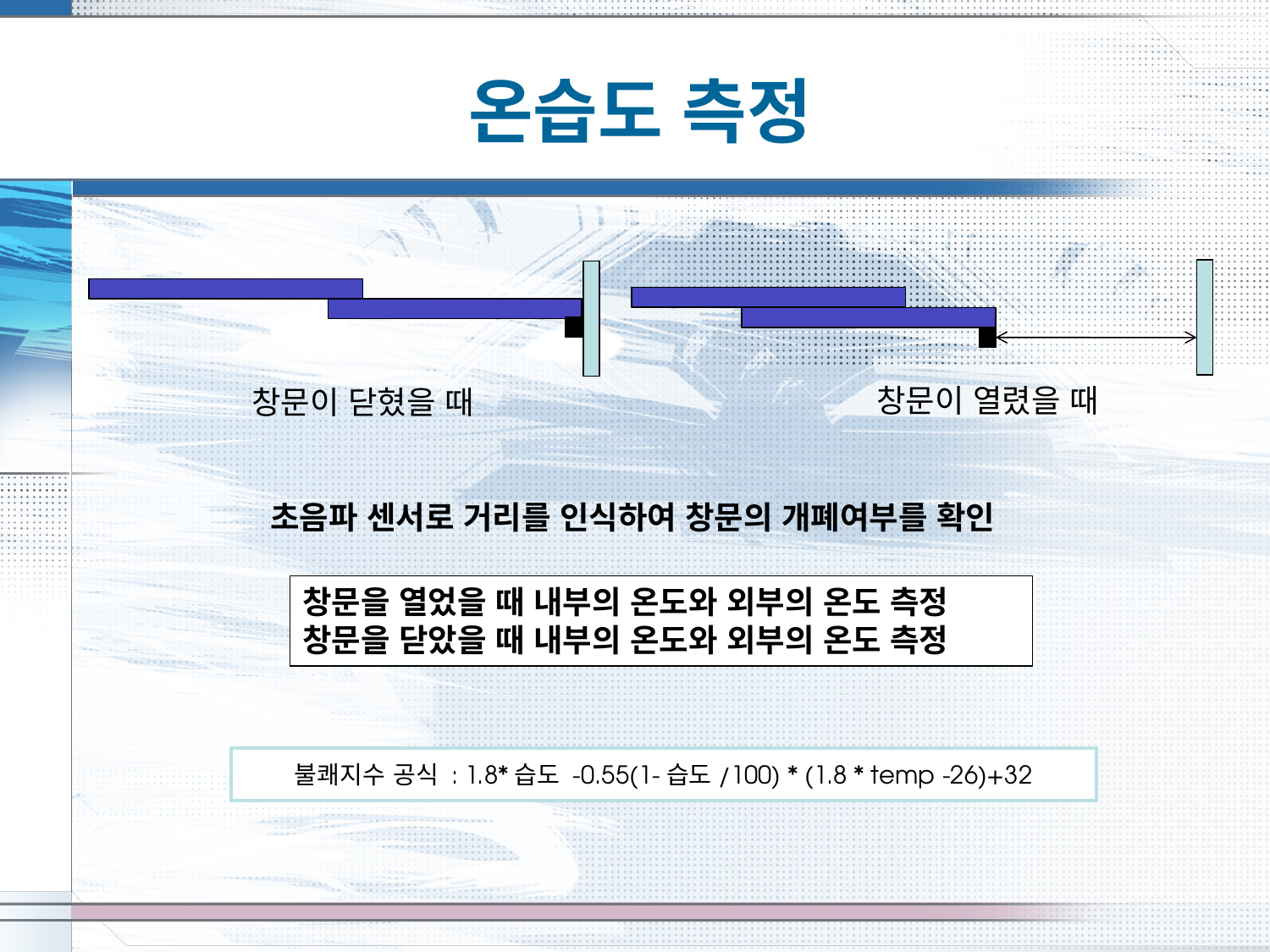

# 온습도 측정

창문이 열렸을 때
창문이 닫혔을 때
초음파 센서로 거리를 인식하여 창문의 개폐여부를 확인
창문을 열었을 때 내부의 온도와 외부의 온도 측정
창문을 닫았을 때 내부의 온도와 외부의 온도 측정
불쾌지수 공식 : 1.8*습도 -0.55(1-습도/100) * (1.8 * temp -26)+32